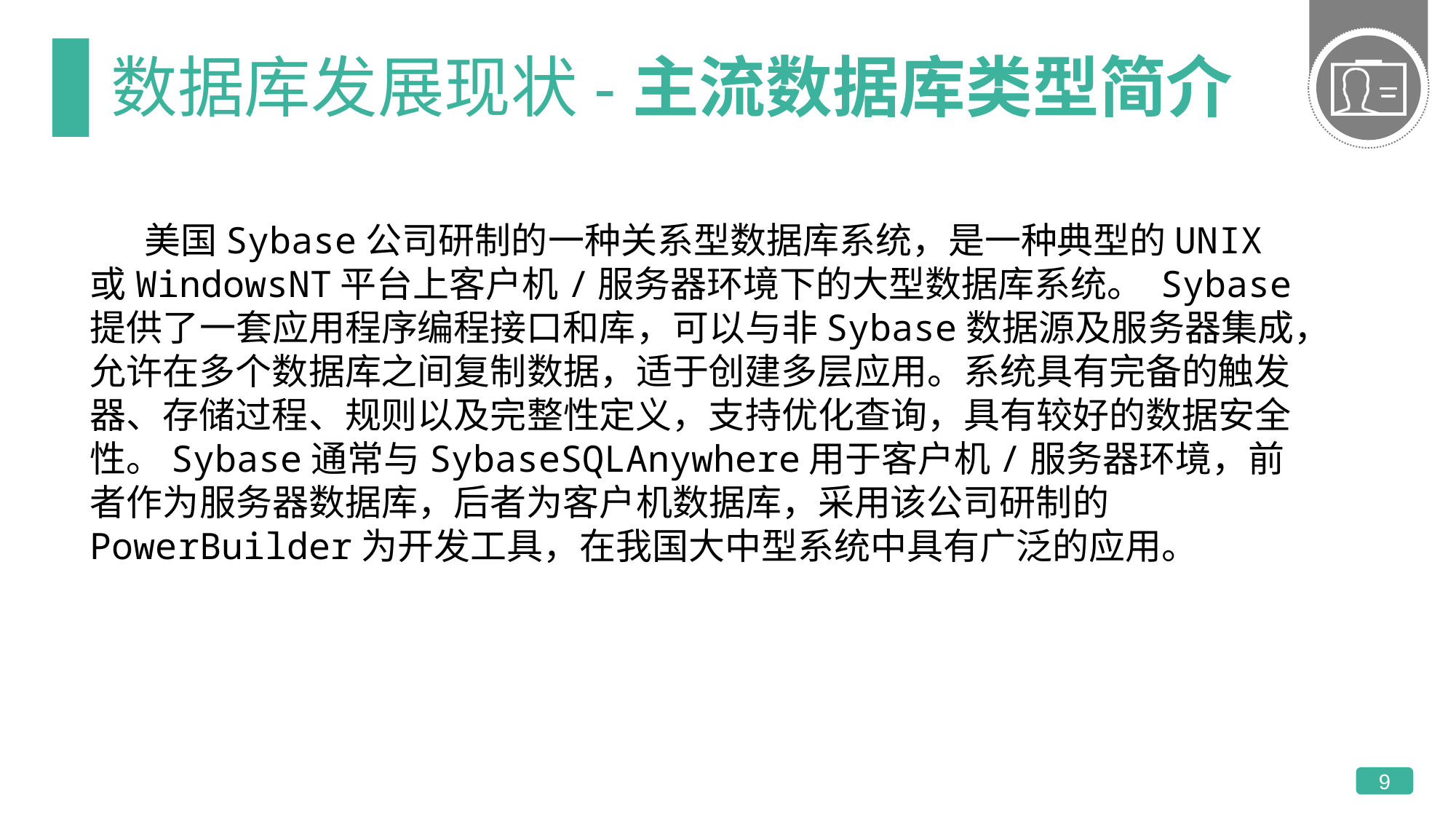

# 数据库发展现状-主流数据库类型简介
美国Sybase公司研制的一种关系型数据库系统，是一种典型的UNIX或WindowsNT平台上客户机/服务器环境下的大型数据库系统。 Sybase提供了一套应用程序编程接口和库，可以与非Sybase数据源及服务器集成，允许在多个数据库之间复制数据，适于创建多层应用。系统具有完备的触发器、存储过程、规则以及完整性定义，支持优化查询，具有较好的数据安全性。Sybase通常与SybaseSQLAnywhere用于客户机/服务器环境，前者作为服务器数据库，后者为客户机数据库，采用该公司研制的PowerBuilder为开发工具，在我国大中型系统中具有广泛的应用。
9